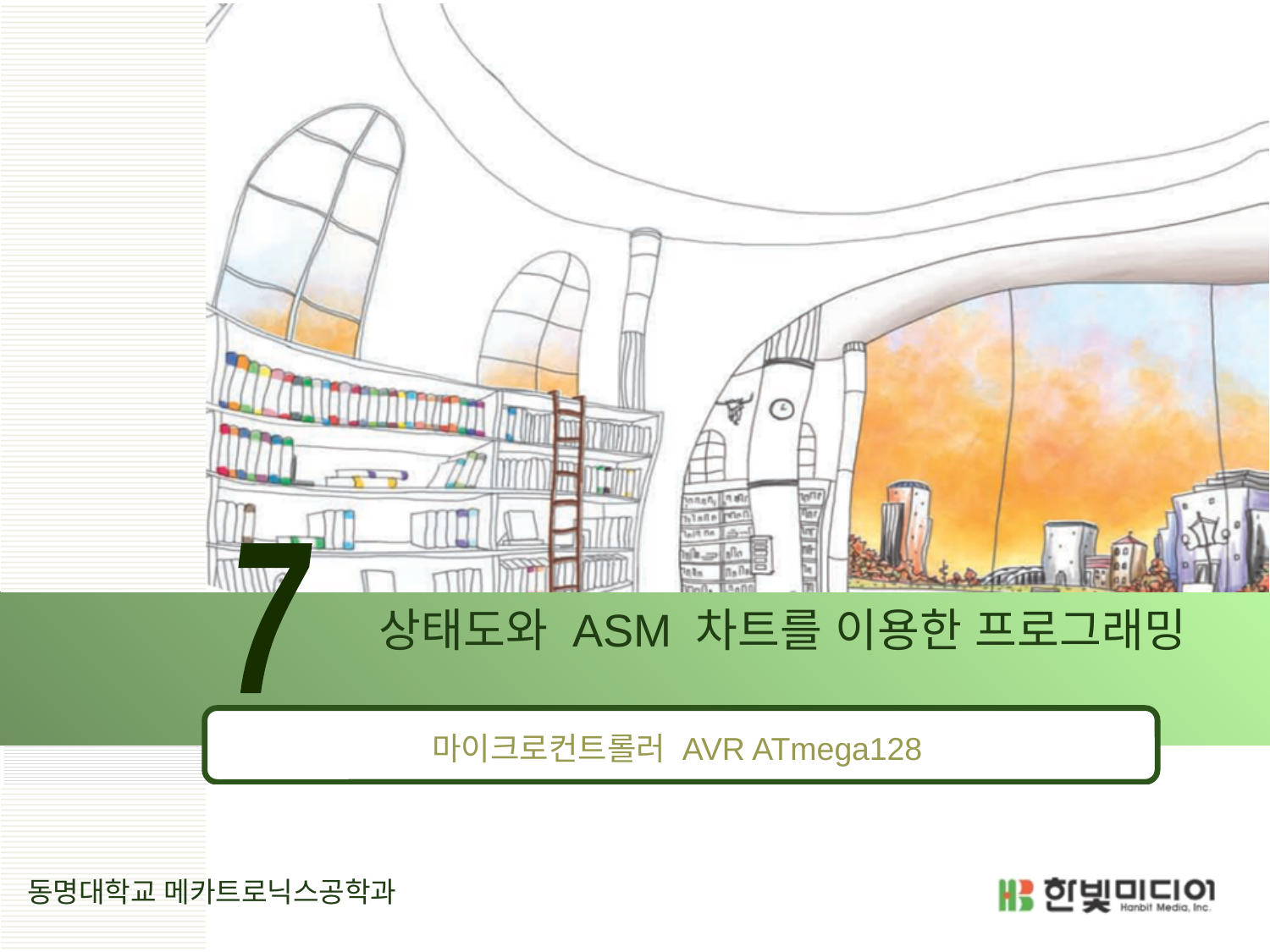

7
# 상태도와 ASM 차트를 이용한 프로그래밍
마이크로컨트롤러 AVR ATmega128
동명대학교 메카트로닉스공학과